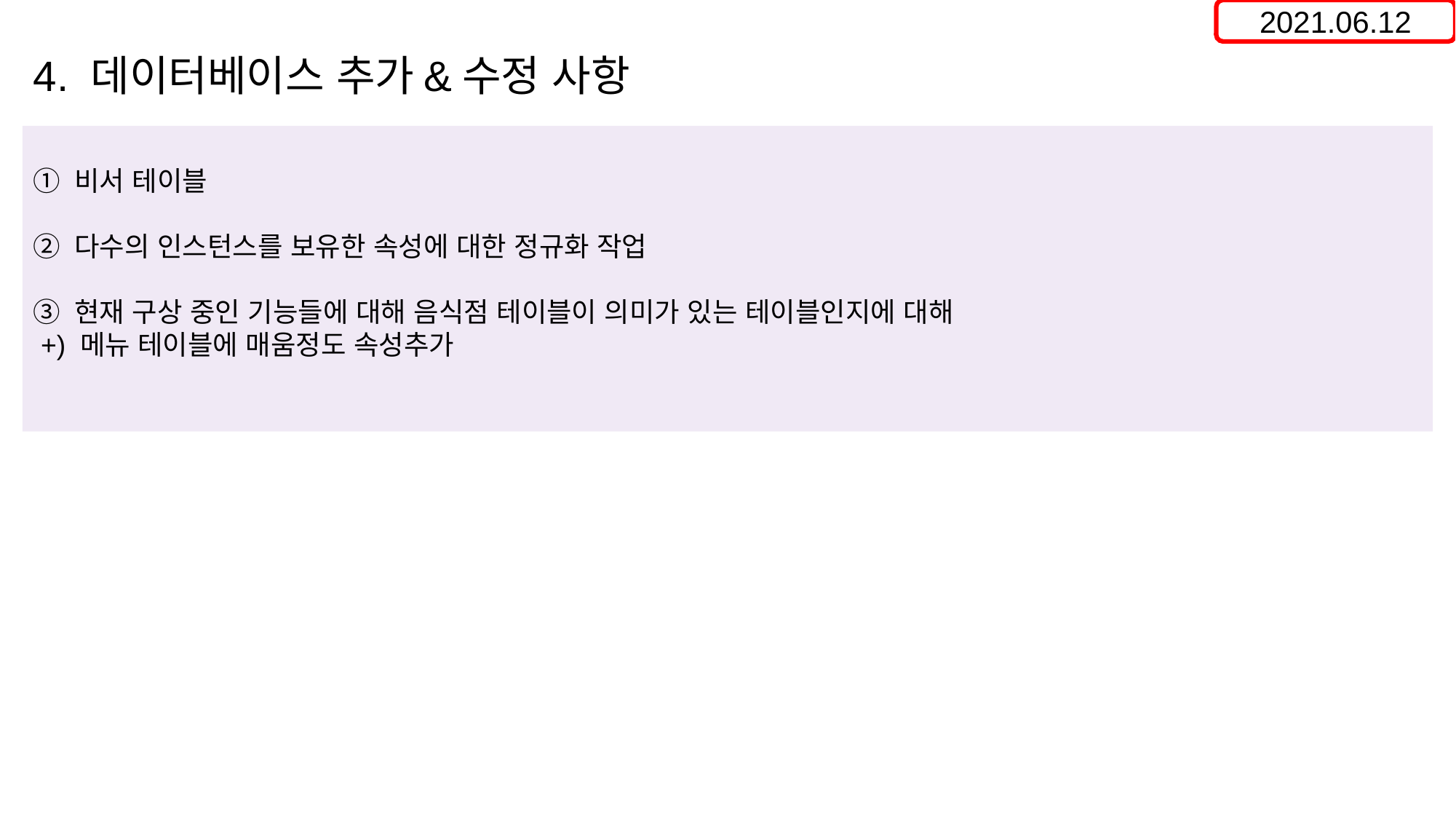

2021.06.12
4. 데이터베이스 추가&수정 사항

① 비서 테이블

② 다수의 인스턴스를 보유한 속성에 대한 정규화 작업

③ 현재 구상 중인 기능들에 대해 음식점 테이블이 의미가 있는 테이블인지에 대해
 +) 메뉴 테이블에 매움정도 속성추가